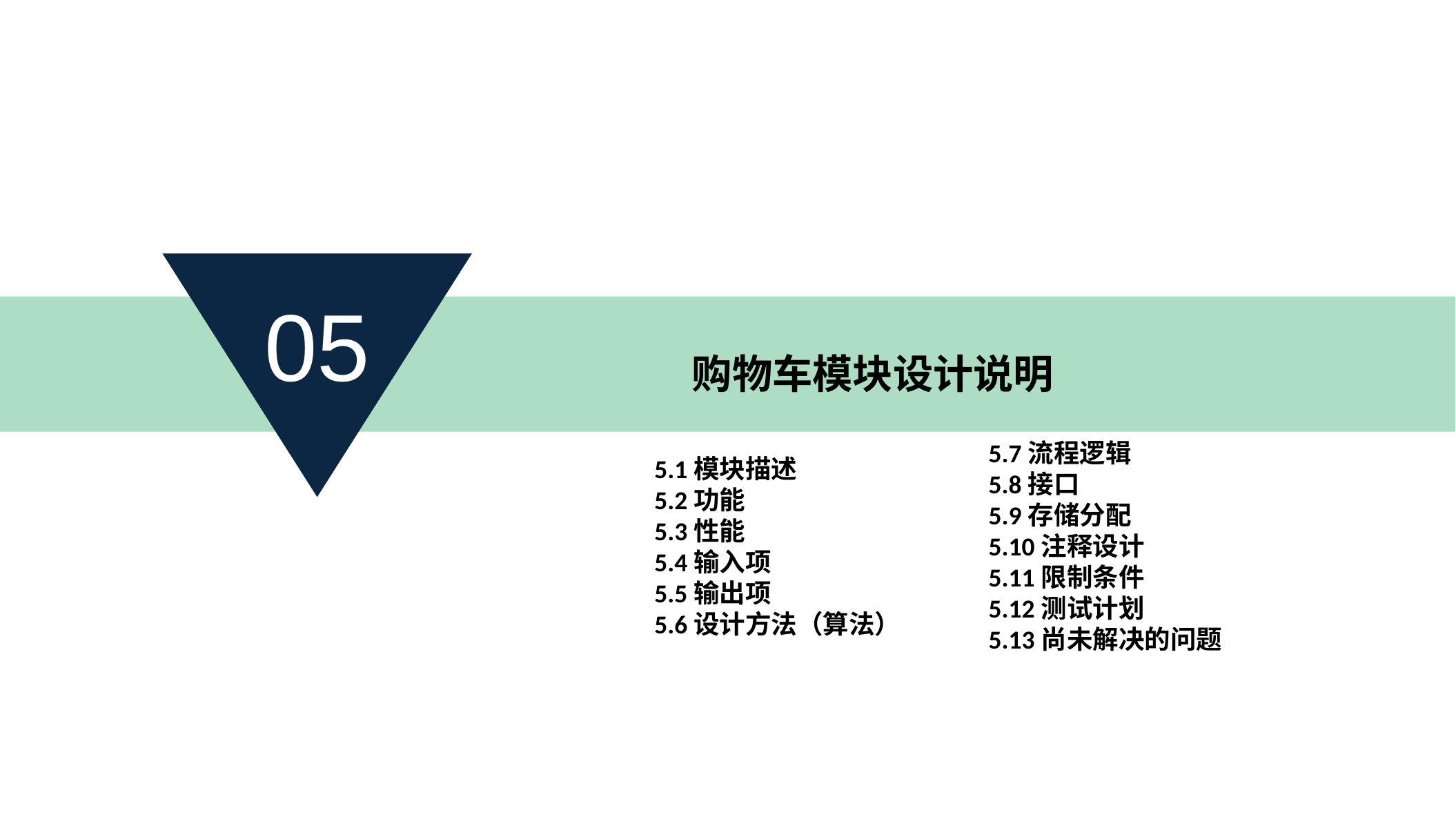

05

购物车模块设计说明
5.7流程逻辑
5.8接口
5.9存储分配
5.10注释设计
5.11限制条件
5.12测试计划
5.13尚未解决的问题

5.1模块描述
5.2功能
5.3性能
5.4输入项
5.5输出项
5.6设计方法（算法）